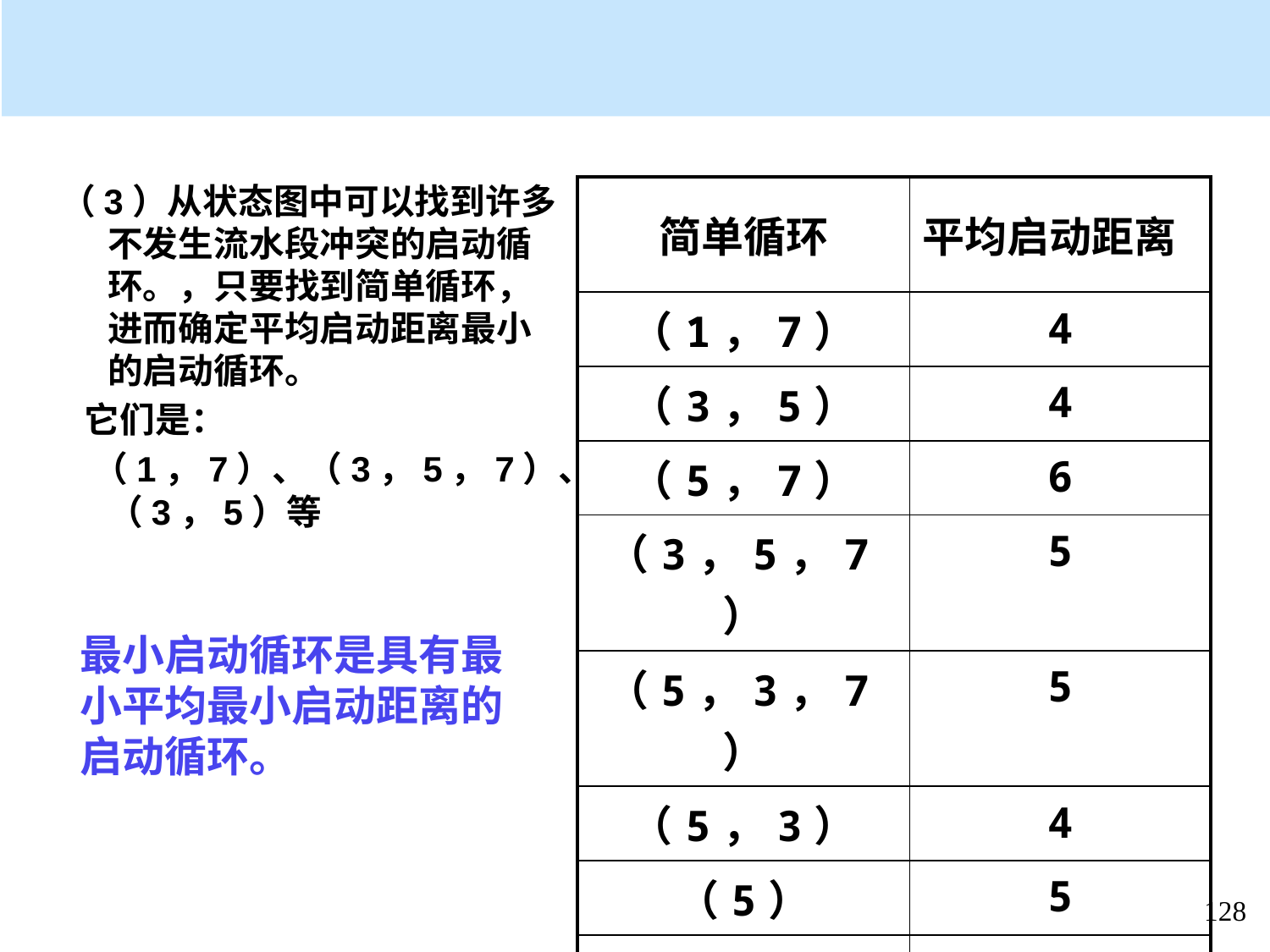

（3）从状态图中可以找到许多不发生流水段冲突的启动循环。，只要找到简单循环，进而确定平均启动距离最小的启动循环。
  它们是：
   （1，7）、（3，5，7）、（3，5）等
| 简单循环 | 平均启动距离 |
| --- | --- |
| （1，7） | 4 |
| （3，5） | 4 |
| （5，7） | 6 |
| （3，5，7） | 5 |
| （5，3，7） | 5 |
| （5，3） | 4 |
| （5） | 5 |
| （7） | 7 |
最小启动循环是具有最小平均最小启动距离的启动循环。